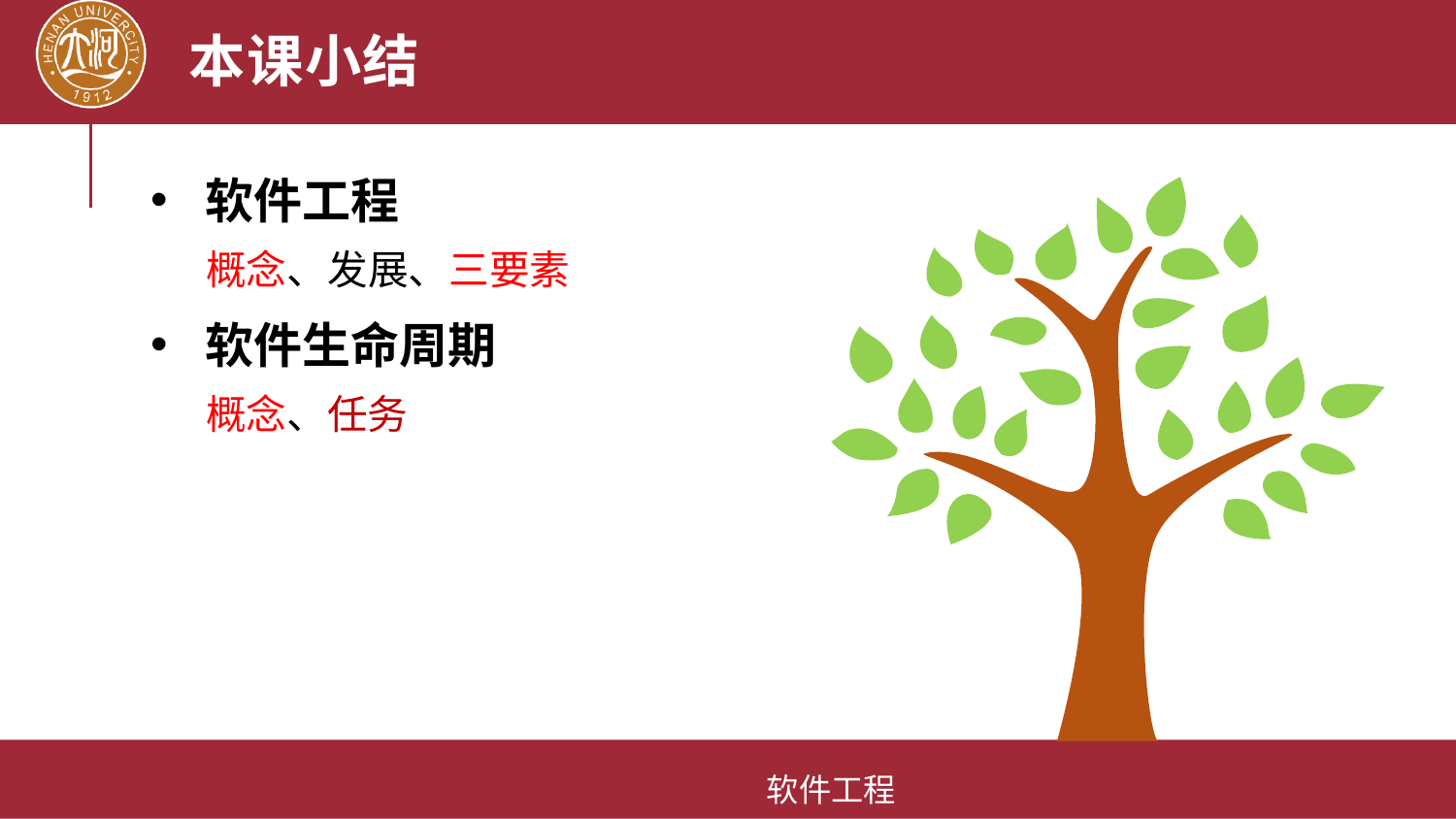

# 本课小结
软件工程
    概念、发展、三要素
软件生命周期
    概念、任务

软件工程
79